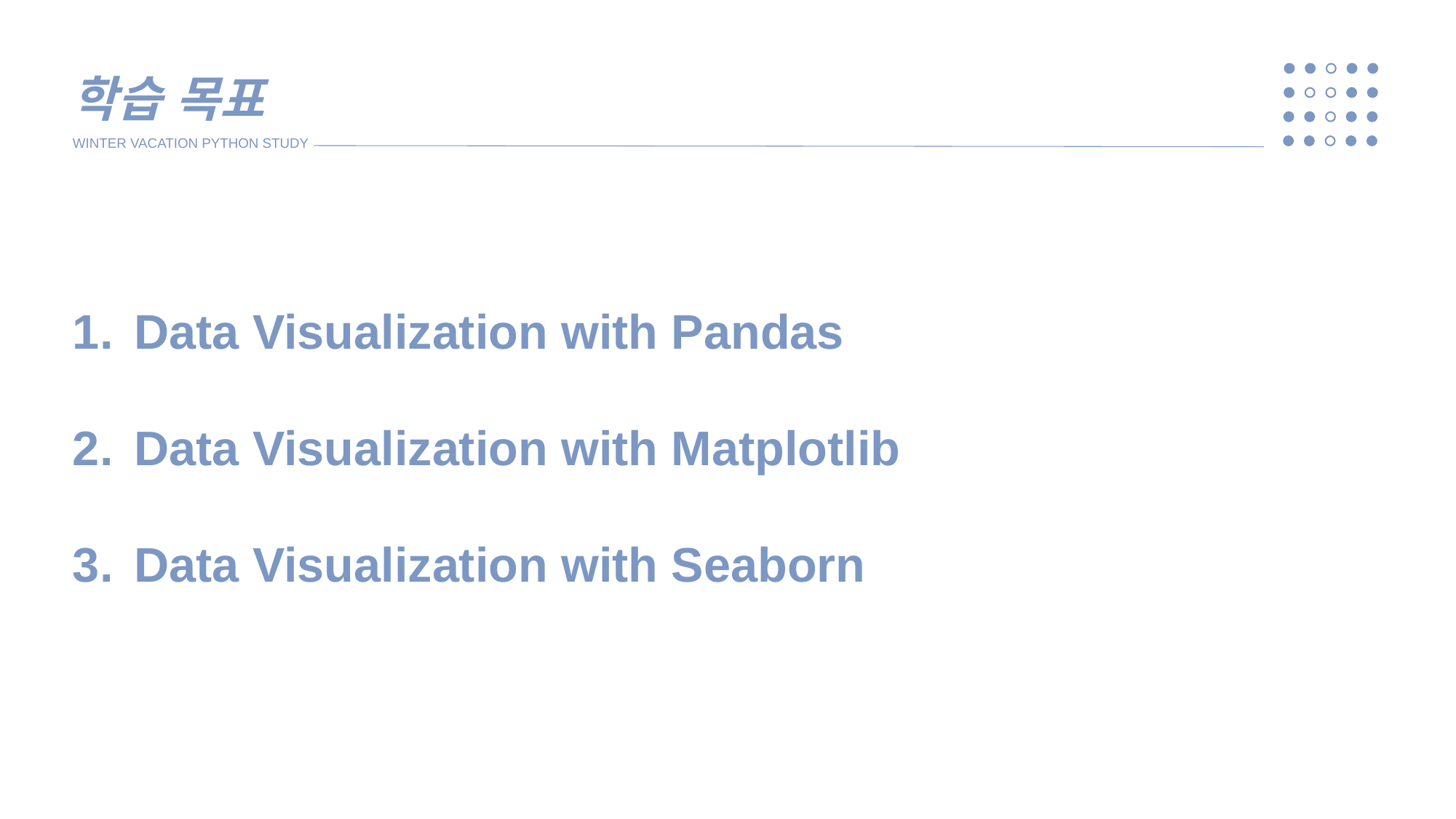

학습 목표
WINTER VACATION PYTHON STUDY

Data Visualization with Pandas
Data Visualization with Matplotlib
Data Visualization with Seaborn